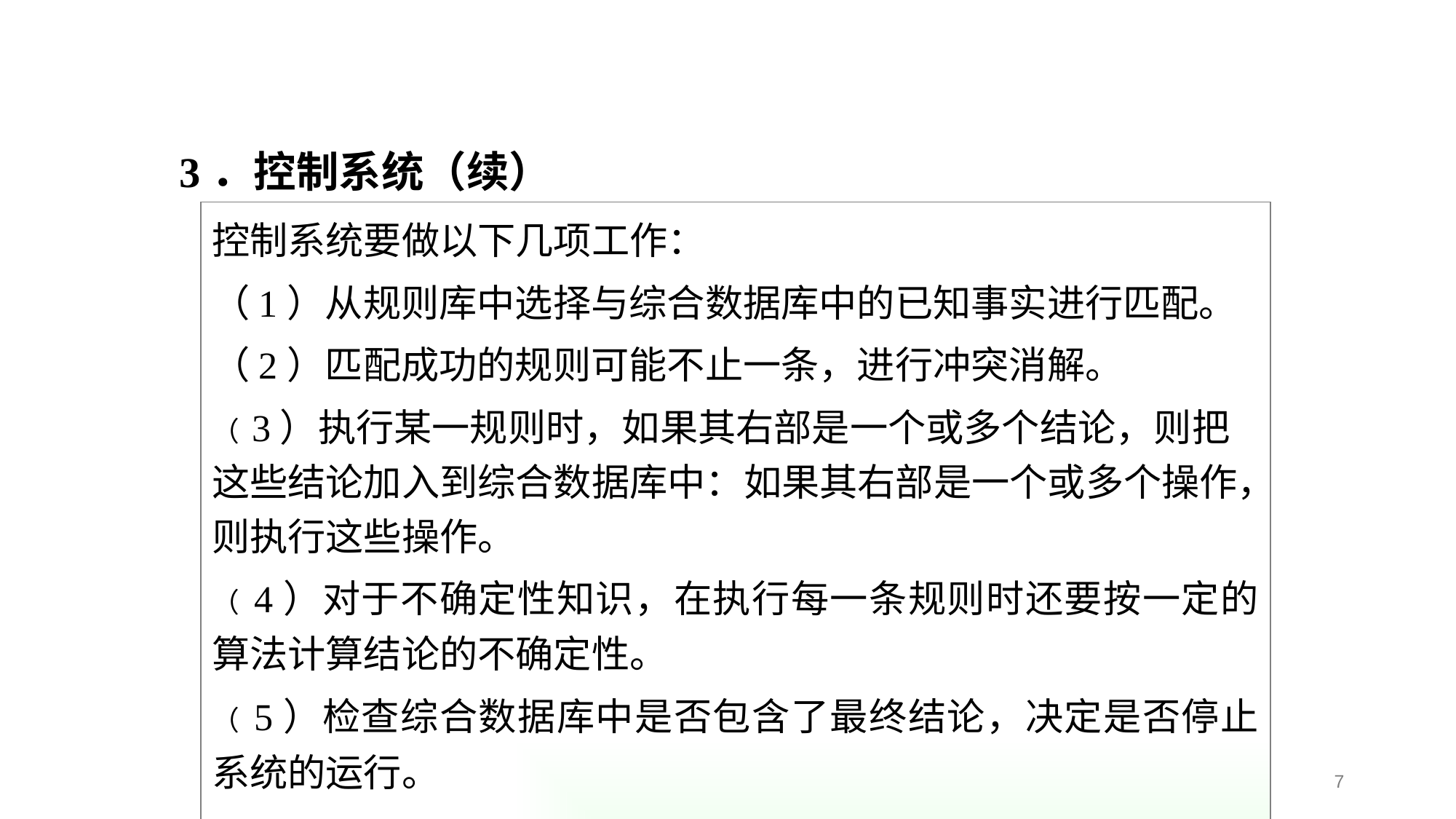

# 产生式系统
3．控制系统（续）
控制系统要做以下几项工作：
（1）从规则库中选择与综合数据库中的已知事实进行匹配。
（2）匹配成功的规则可能不止一条，进行冲突消解。
（ 3）执行某一规则时，如果其右部是一个或多个结论，则把这些结论加入到综合数据库中：如果其右部是一个或多个操作，则执行这些操作。
（ 4）对于不确定性知识，在执行每一条规则时还要按一定的算法计算结论的不确定性。
（ 5）检查综合数据库中是否包含了最终结论，决定是否停止系统的运行。
7